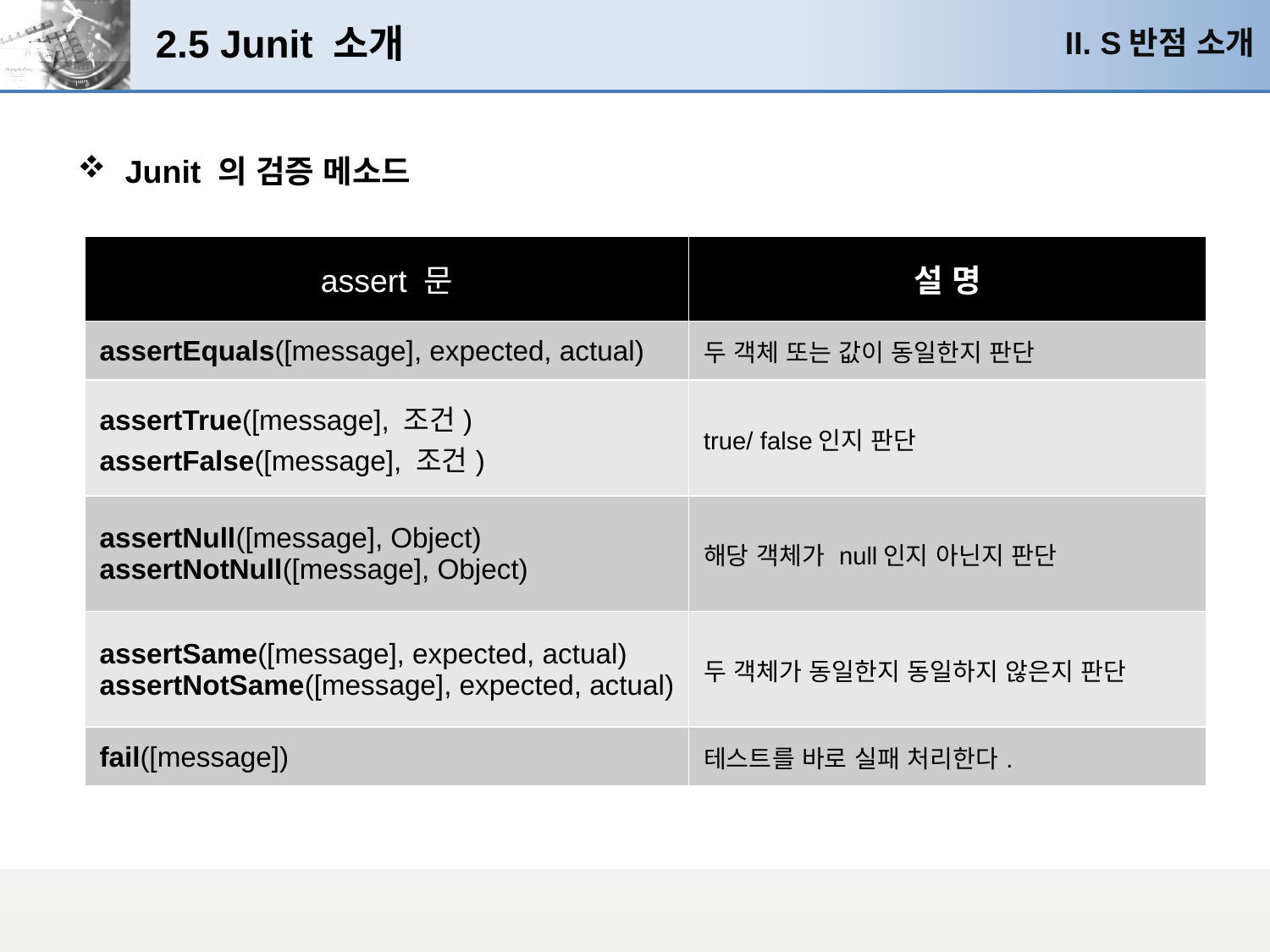

# 2.5 Junit 소개
II. S반점 소개
Junit 의 검증 메소드

| assert 문 | 설 명 |
| --- | --- |
| assertEquals([message], expected, actual) | 두 객체 또는 값이 동일한지 판단 |
| assertTrue([message], 조건) assertFalse([message], 조건) | true/ false인지 판단 |
| assertNull([message], Object) assertNotNull([message], Object) | 해당 객체가 null인지 아닌지 판단 |
| assertSame([message], expected, actual) assertNotSame([message], expected, actual) | 두 객체가 동일한지 동일하지 않은지 판단 |
| fail([message]) | 테스트를 바로 실패 처리한다. |